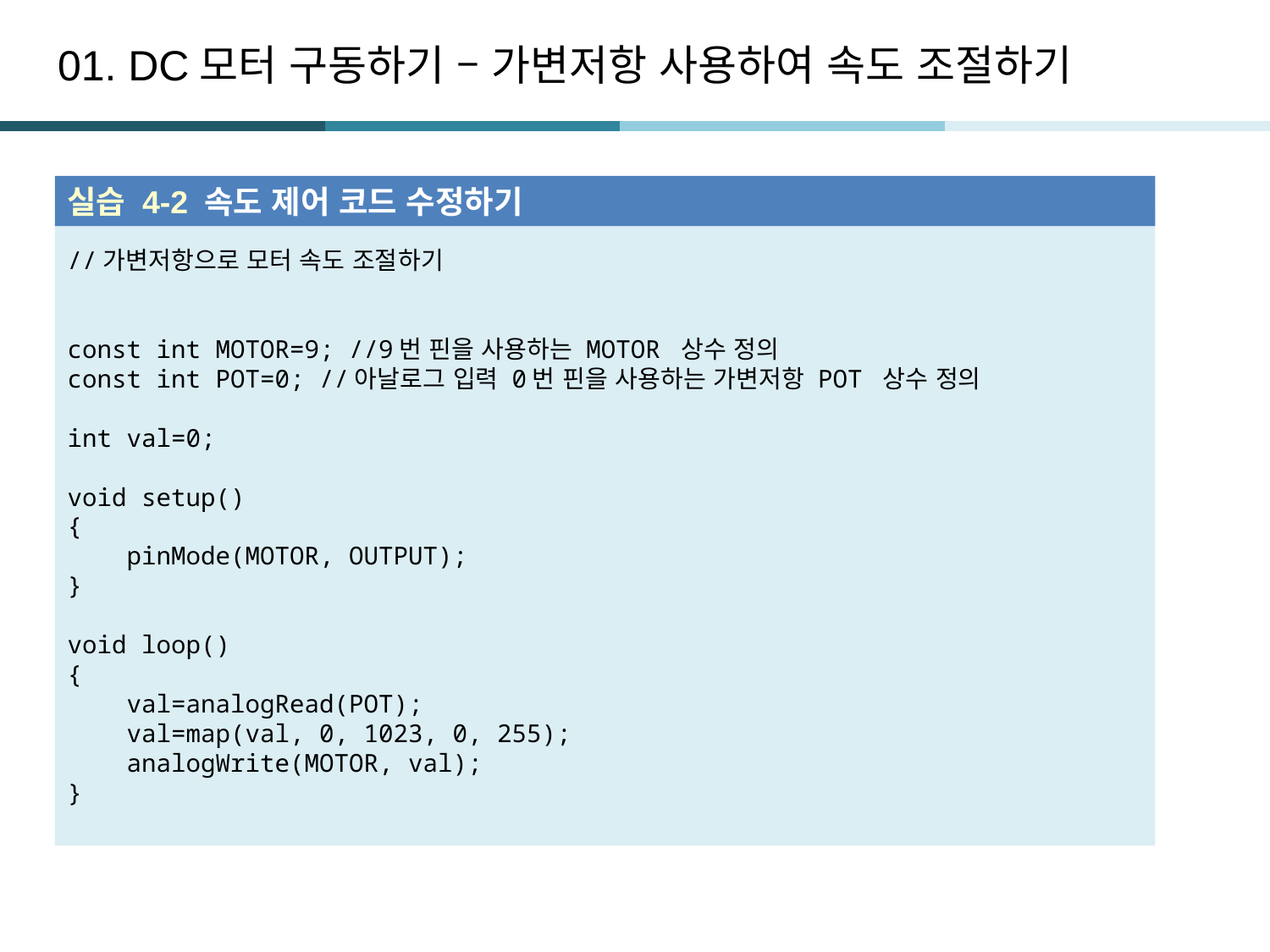

# 01. DC모터 구동하기 – 가변저항 사용하여 속도 조절하기
실습 4-2 속도 제어 코드 수정하기
//가변저항으로 모터 속도 조절하기

const int MOTOR=9; //9번 핀을 사용하는 MOTOR 상수 정의
const int POT=0; //아날로그 입력 0번 핀을 사용하는 가변저항 POT 상수 정의

int val=0;

void setup()
{
    pinMode(MOTOR, OUTPUT);
}

void loop()
{
    val=analogRead(POT);
    val=map(val, 0, 1023, 0, 255);
    analogWrite(MOTOR, val);
}